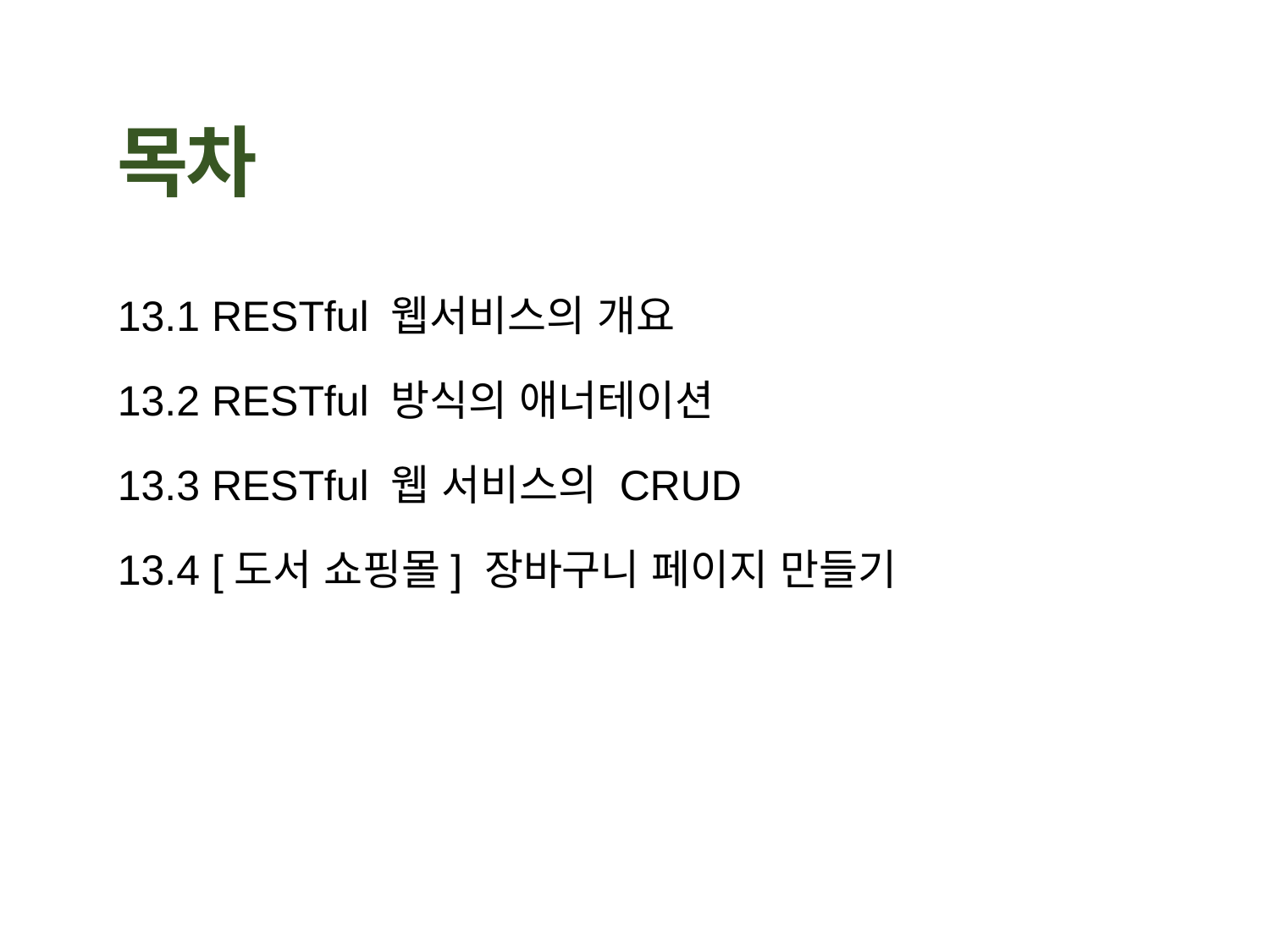

13.1 RESTful 웹서비스의 개요
13.2 RESTful 방식의 애너테이션
13.3 RESTful 웹 서비스의 CRUD
13.4 [도서 쇼핑몰] 장바구니 페이지 만들기